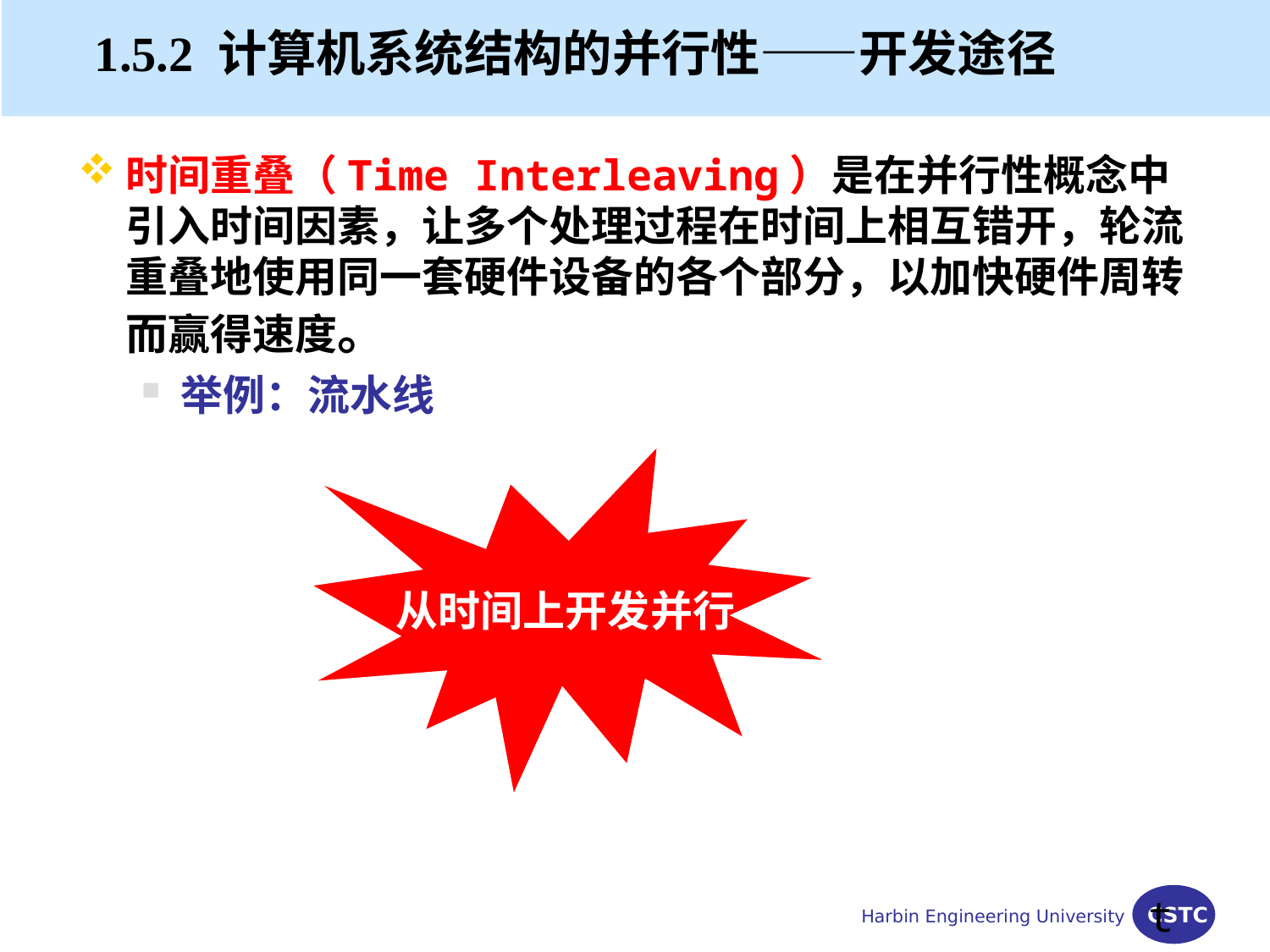

# 1.5.2 计算机系统结构的并行性——开发途径
时间重叠（Time Interleaving）是在并行性概念中引入时间因素，让多个处理过程在时间上相互错开，轮流重叠地使用同一套硬件设备的各个部分，以加快硬件周转而赢得速度。
举例：流水线

从时间上开发并行
t
Harbin Engineering University